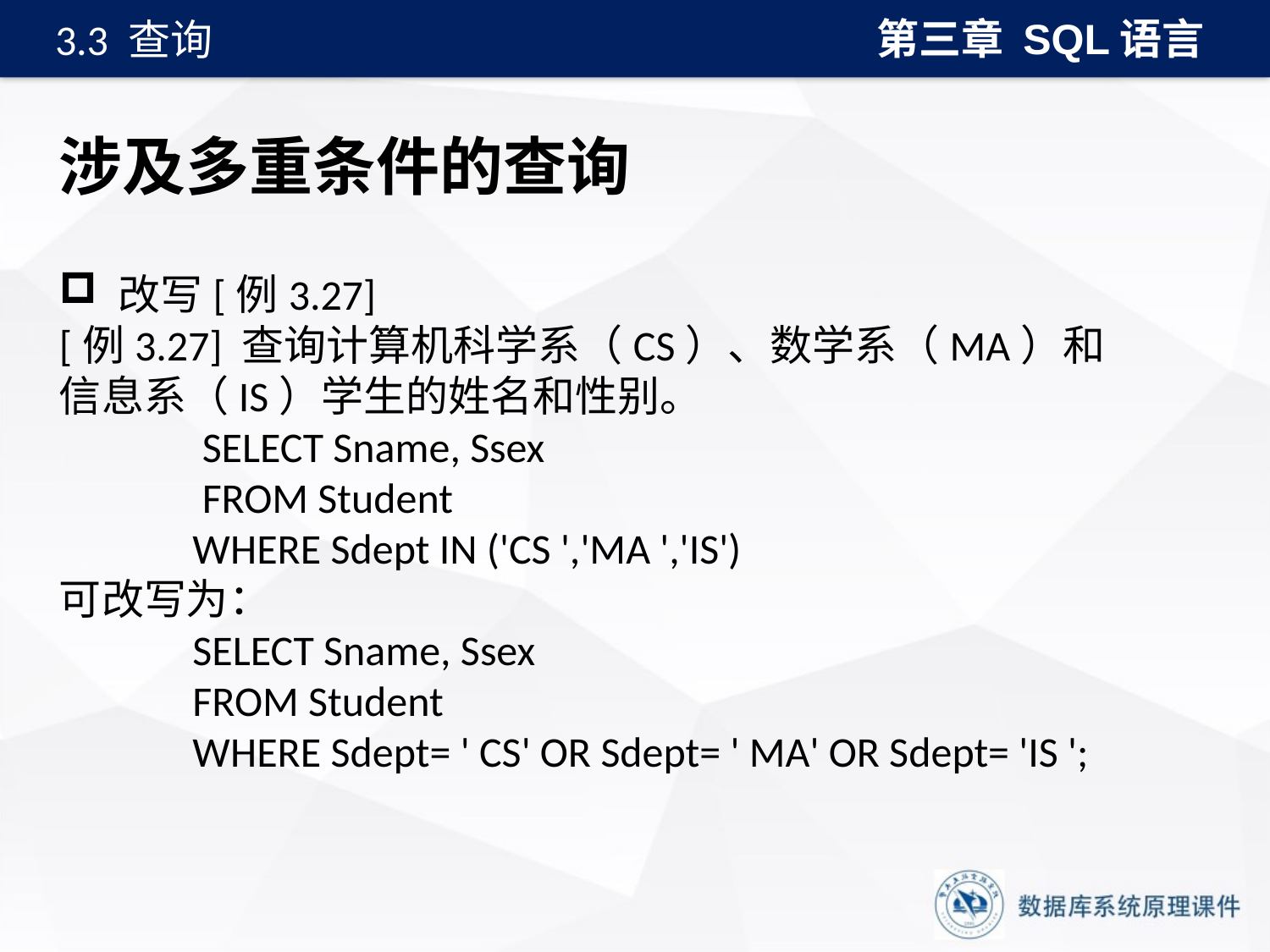

第三章 SQL语言
3.3 查询
# 涉及多重条件的查询
 改写[例3.27]
[例3.27] 查询计算机科学系（CS）、数学系（MA）和信息系（IS）学生的姓名和性别。
               SELECT Sname, Ssex
               FROM Student
              WHERE Sdept IN ('CS ','MA ','IS')
可改写为：
              SELECT Sname, Ssex
              FROM Student
              WHERE Sdept= ' CS' OR Sdept= ' MA' OR Sdept= 'IS ';